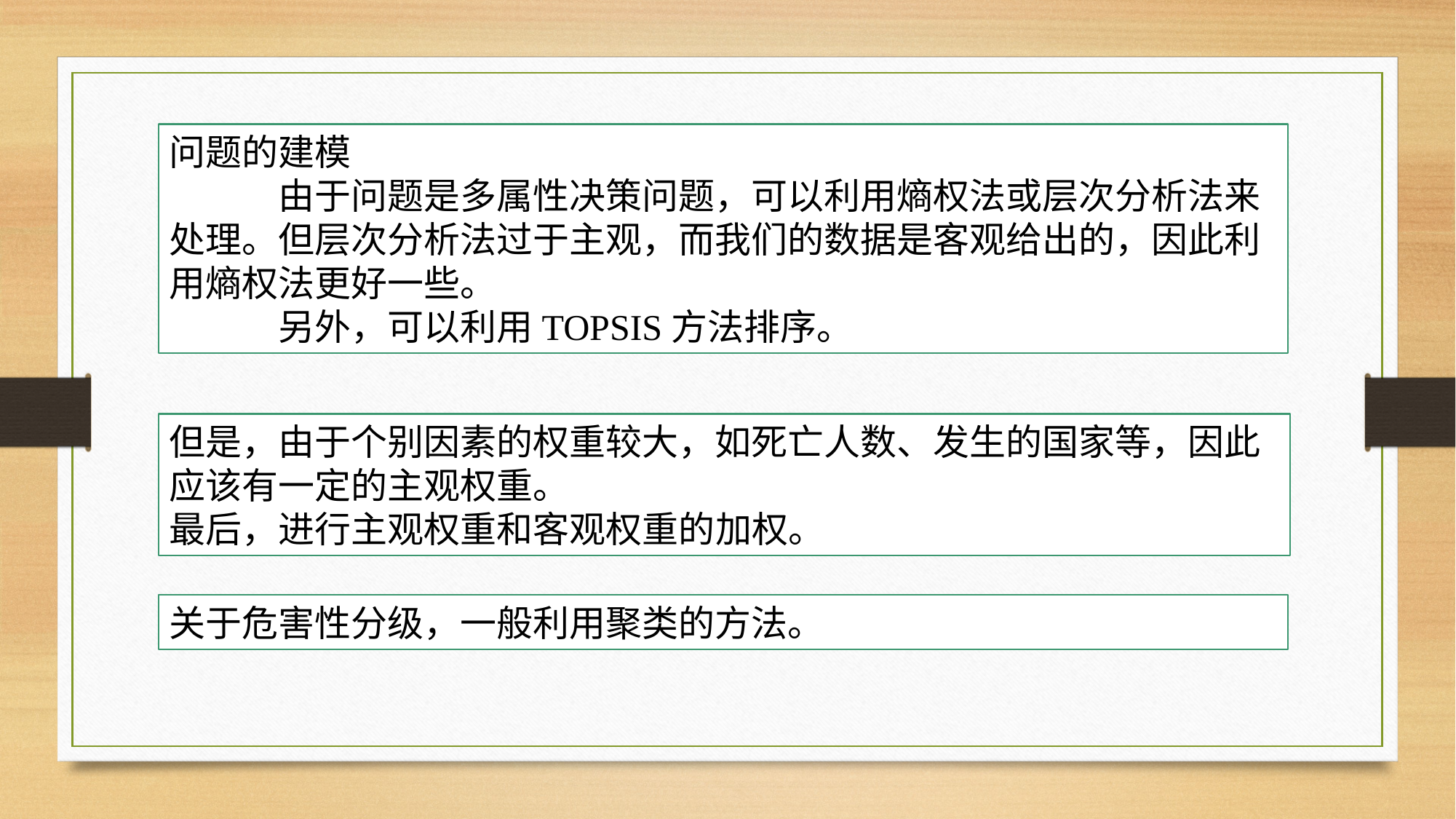

问题的建模
	由于问题是多属性决策问题，可以利用熵权法或层次分析法来处理。但层次分析法过于主观，而我们的数据是客观给出的，因此利用熵权法更好一些。
	另外，可以利用TOPSIS方法排序。
但是，由于个别因素的权重较大，如死亡人数、发生的国家等，因此应该有一定的主观权重。
最后，进行主观权重和客观权重的加权。
关于危害性分级，一般利用聚类的方法。